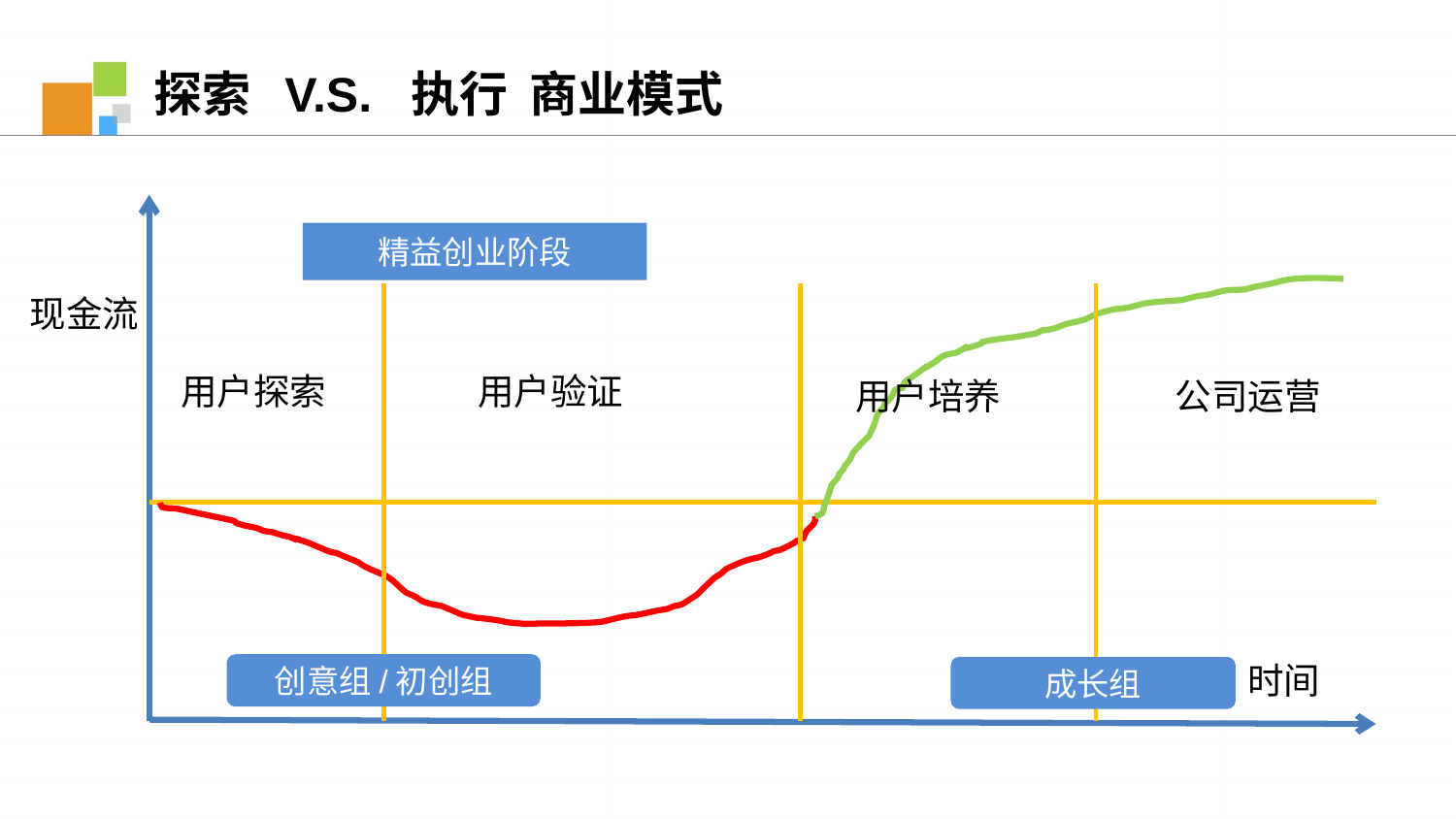

探索  V.S.  执行  商业模式
精益创业阶段

现金流
用户探索
用户验证
用户培养
公司运营

时间
创意组/初创组
成长组